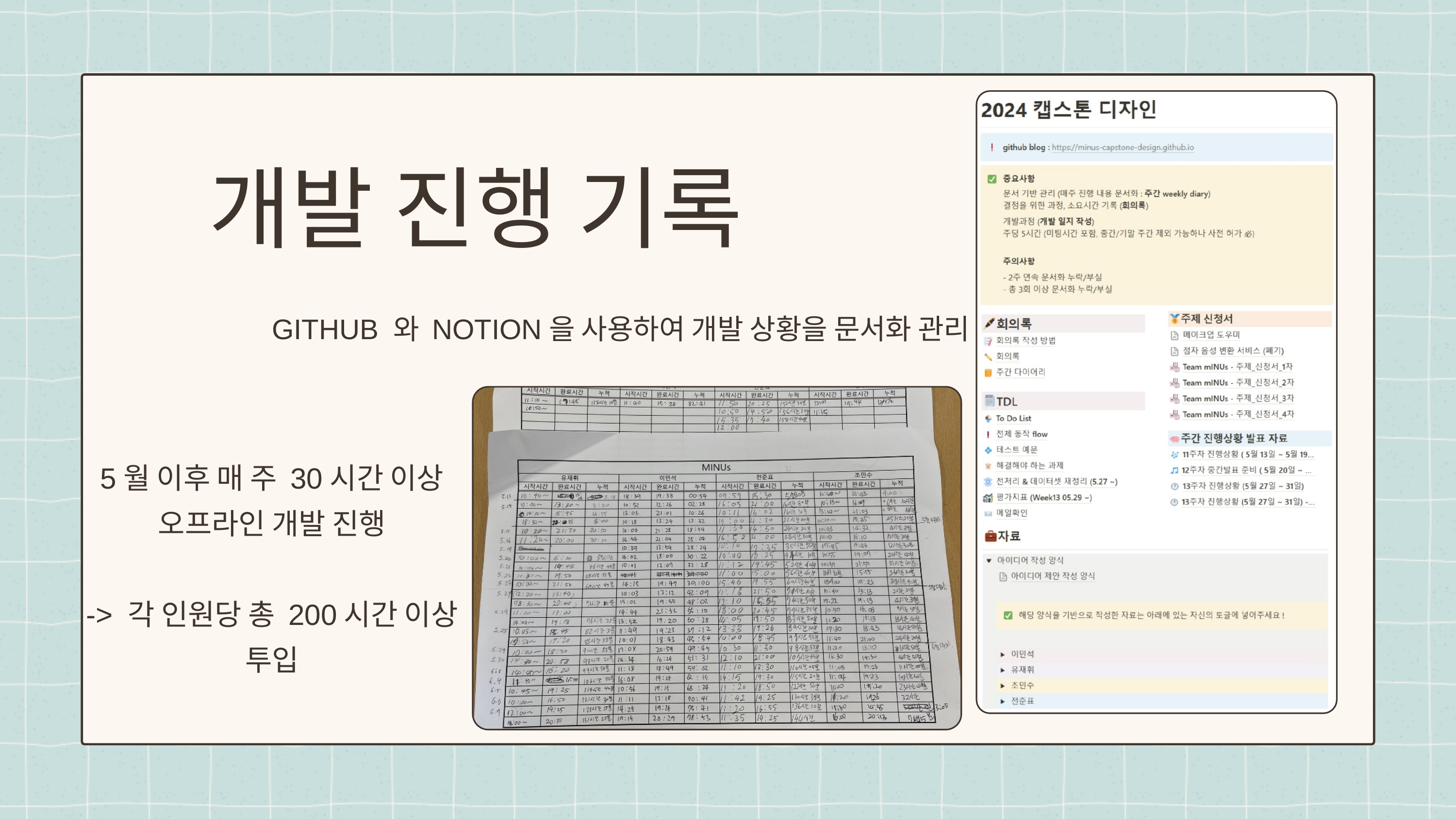

개발 진행 기록
GITHUB 와 NOTION을 사용하여 개발 상황을 문서화 관리

5월 이후 매 주 30시간 이상 오프라인 개발 진행

-> 각 인원당 총 200시간 이상 투입